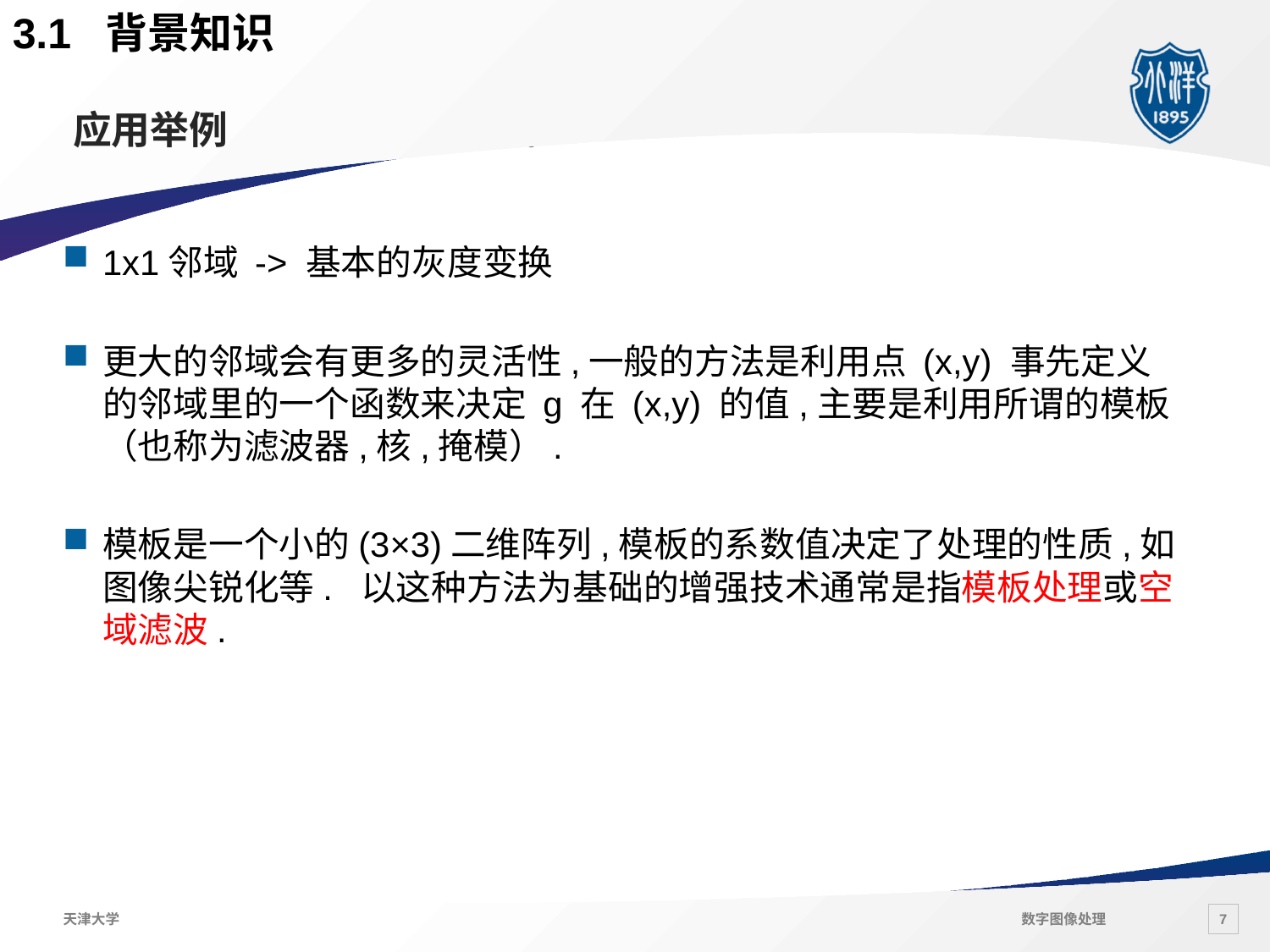

3.1  背景知识
# 应用举例
1x1邻域 -> 基本的灰度变换

更大的邻域会有更多的灵活性,一般的方法是利用点 (x,y) 事先定义的邻域里的一个函数来决定 g 在 (x,y) 的值,主要是利用所谓的模板（也称为滤波器,核,掩模）.

模板是一个小的(3×3)二维阵列,模板的系数值决定了处理的性质,如图像尖锐化等.  以这种方法为基础的增强技术通常是指模板处理或空域滤波.